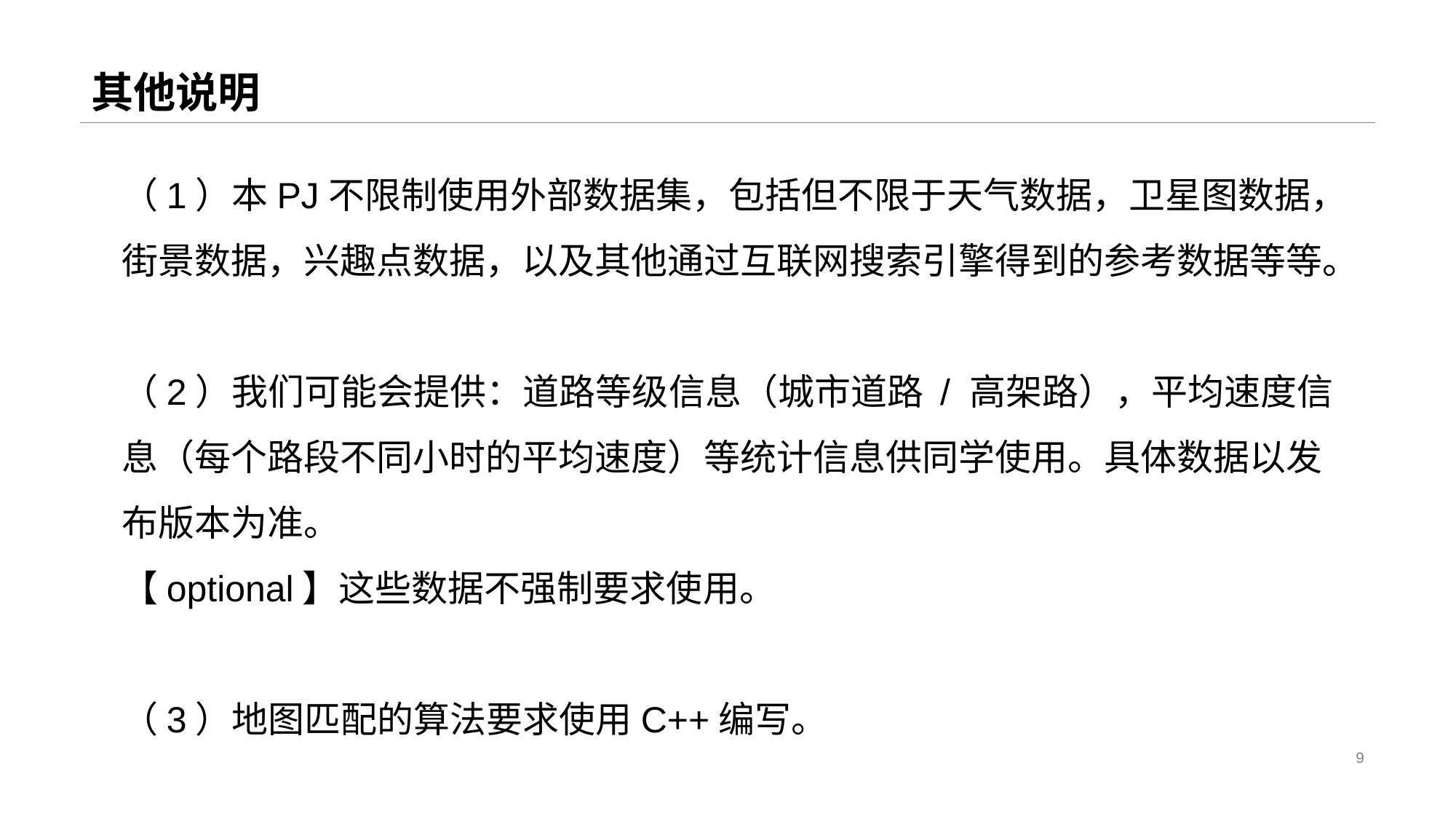

# 其他说明
（1）本PJ不限制使用外部数据集，包括但不限于天气数据，卫星图数据，街景数据，兴趣点数据，以及其他通过互联网搜索引擎得到的参考数据等等。

（2）我们可能会提供：道路等级信息（城市道路 / 高架路），平均速度信息（每个路段不同小时的平均速度）等统计信息供同学使用。具体数据以发布版本为准。
【optional】这些数据不强制要求使用。

（3）地图匹配的算法要求使用C++编写。
9